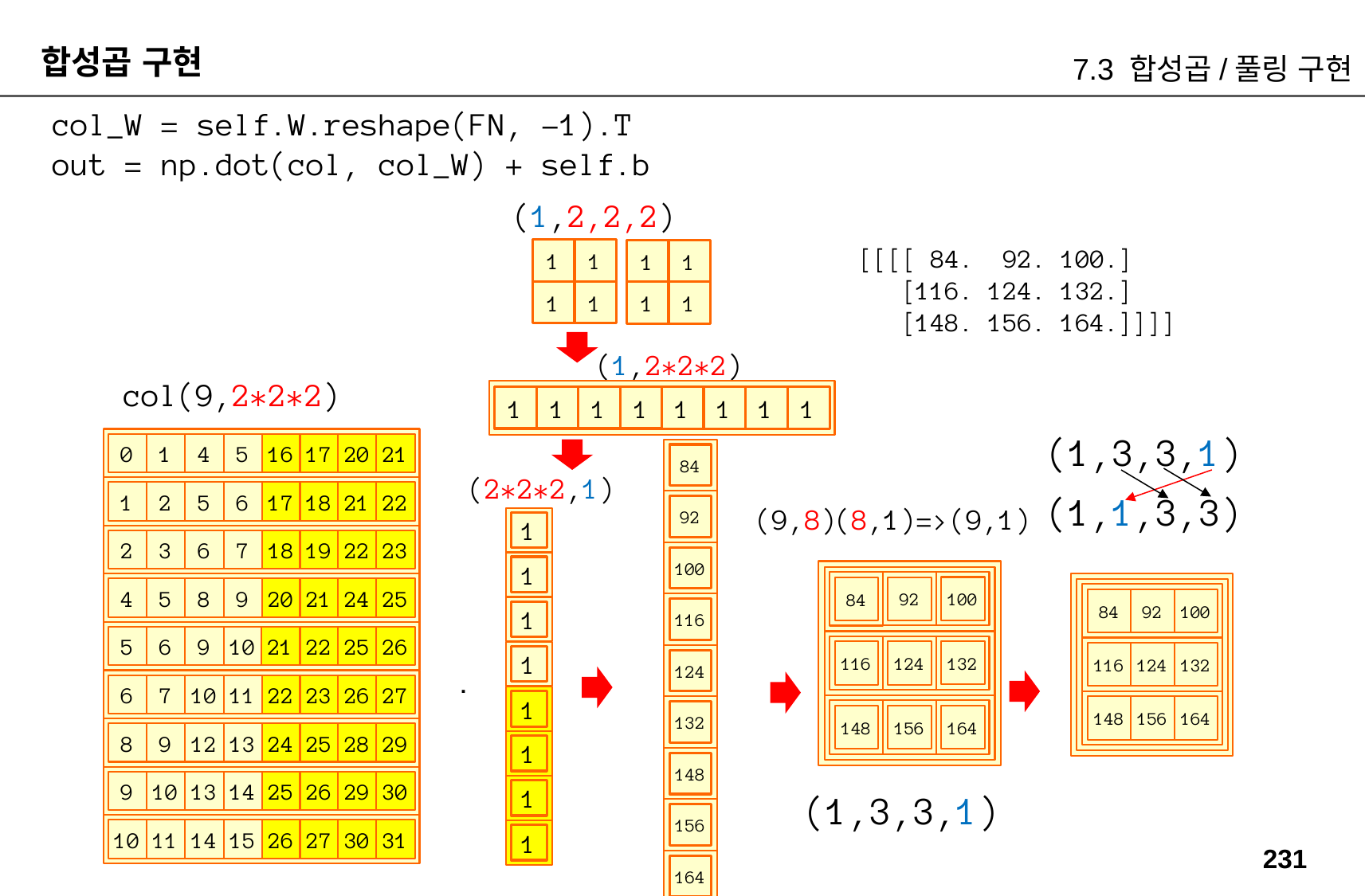

합성곱 구현
7.3 합성곱/풀링 구현
col_W = self.W.reshape(FN, -1).T
out = np.dot(col, col_W) + self.b
(1,2,2,2)
[[[[ 84.  92. 100.]
   [116. 124. 132.]
   [148. 156. 164.]]]]
1
1
1
1
1
1
1
1

(1,2*2*2)
col(9,2*2*2)

1
1
1
1
1
1
1
1
(1,3,3,1)

21
20
17
16
0
1
4
5

84

92

100

116

124

132

148

156

164
(2*2*2,1)

(1,1,3,3)
22
21
1
2
5
6
18
17
(8,1)=>
(9,1)
(9,8)

1

1

1

1

18
2
3
6
7
23
22
19

100
92
84
4
5
8
9
25
24
21
20

84
92
100

5
6
9
10
21
26
25
22

132
124
116
116
124
132
.

6
7
10
11
27
26
23
22

1

1

1

1

148
156
164

164
156
148

8
9
12
13
29
28
25
24

9
10
13
14
30
29
26
25
(1,3,3,1)

10
11
14
15
31
30
27
26